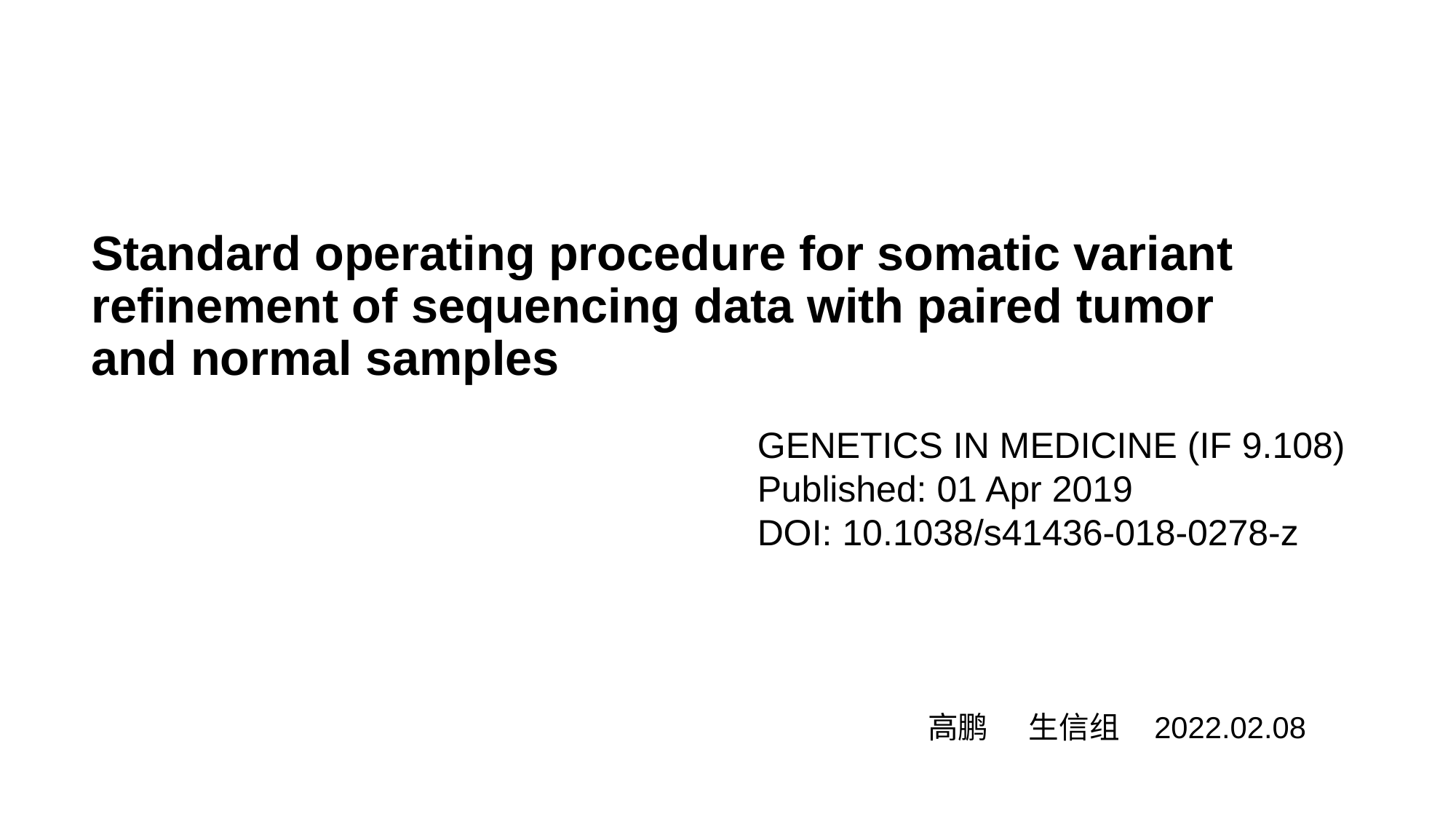

# Standard operating procedure for somatic variant refinement of sequencing data with paired tumor and normal samples
GENETICS IN MEDICINE (IF 9.108)
Published: 01 Apr 2019
DOI: 10.1038/s41436-018-0278-z
高鹏      生信组    2022.02.08